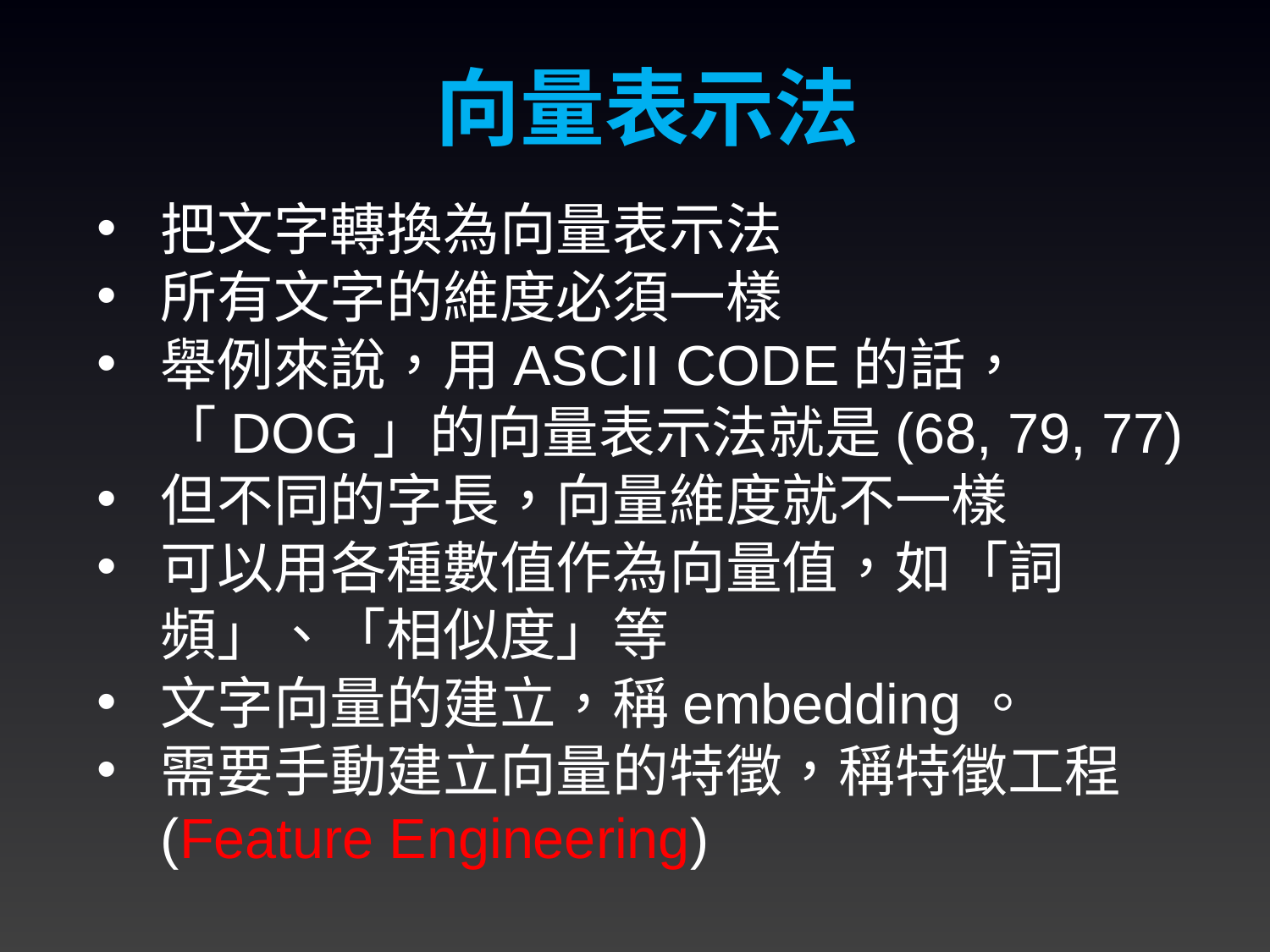

向量表示法
把文字轉換為向量表示法
所有文字的維度必須一樣
舉例來說，用ASCII CODE的話，「DOG」的向量表示法就是(68, 79, 77)
但不同的字長，向量維度就不一樣
可以用各種數值作為向量值，如「詞頻」、「相似度」等
文字向量的建立，稱embedding。
需要手動建立向量的特徵，稱特徵工程(Feature Engineering)